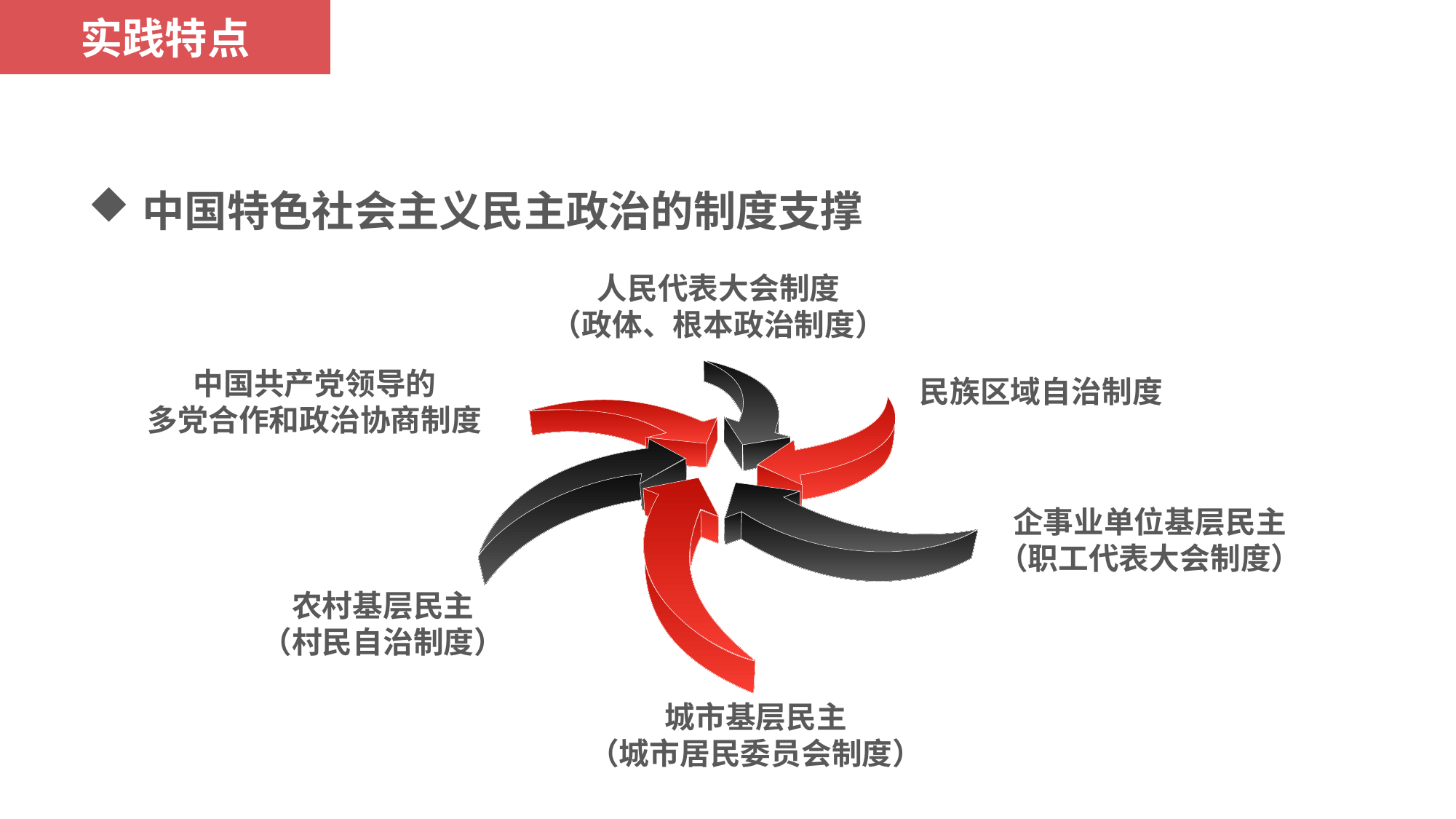

实践特点
中国特色社会主义民主政治的制度支撑
人民代表大会制度
（政体、根本政治制度）
中国共产党领导的
多党合作和政治协商制度

民族区域自治制度
企事业单位基层民主
（职工代表大会制度）
农村基层民主
（村民自治制度）
城市基层民主
（城市居民委员会制度）